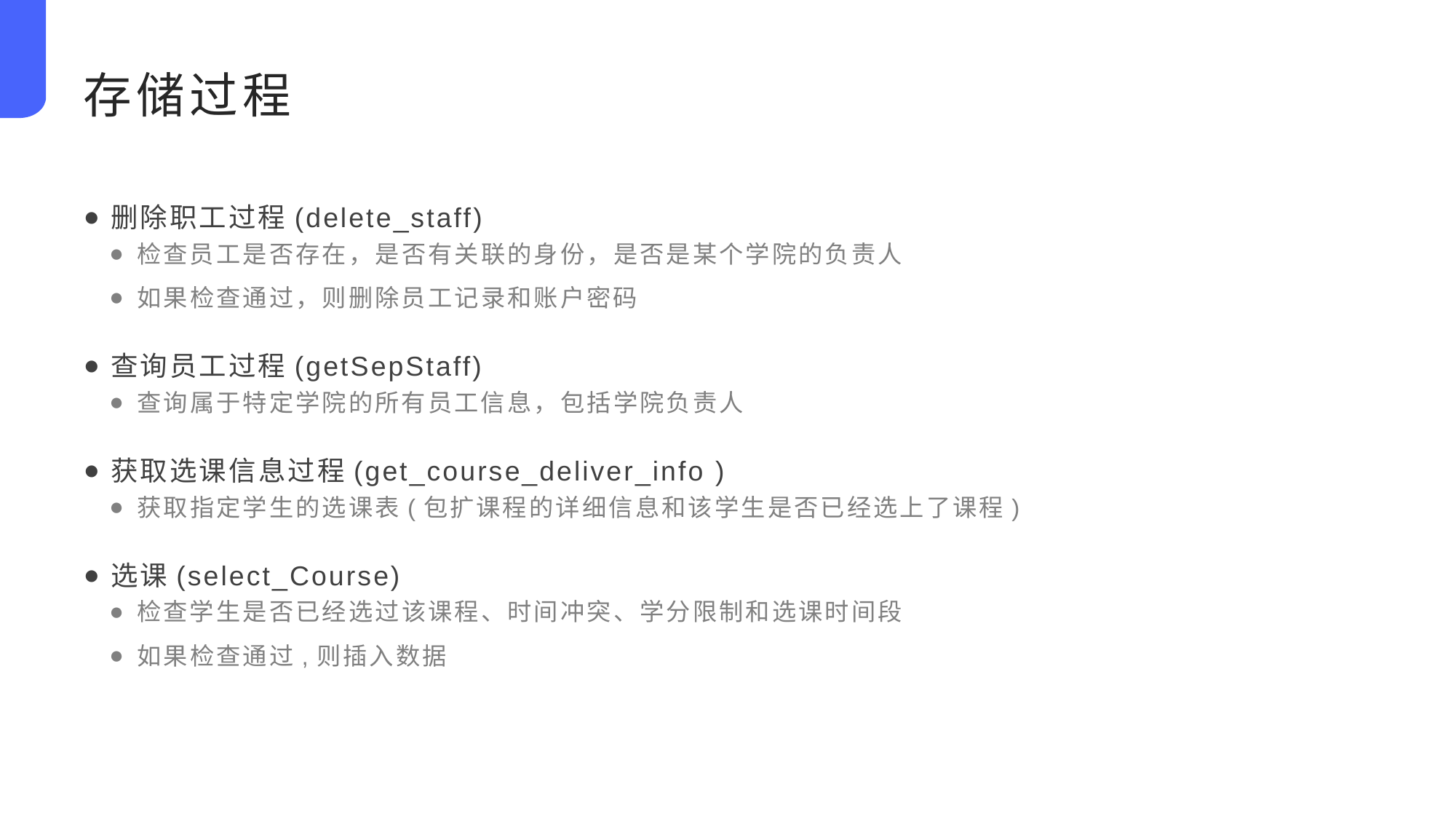

存储过程
删除职工过程(delete_staff)
检查员工是否存在，是否有关联的身份，是否是某个学院的负责人
如果检查通过，则删除员工记录和账户密码
查询员工过程(getSepStaff)
查询属于特定学院的所有员工信息，包括学院负责人
获取选课信息过程(get_course_deliver_info )
获取指定学生的选课表(包扩课程的详细信息和该学生是否已经选上了课程)
选课(select_Course)
检查学生是否已经选过该课程、时间冲突、学分限制和选课时间段
如果检查通过,则插入数据